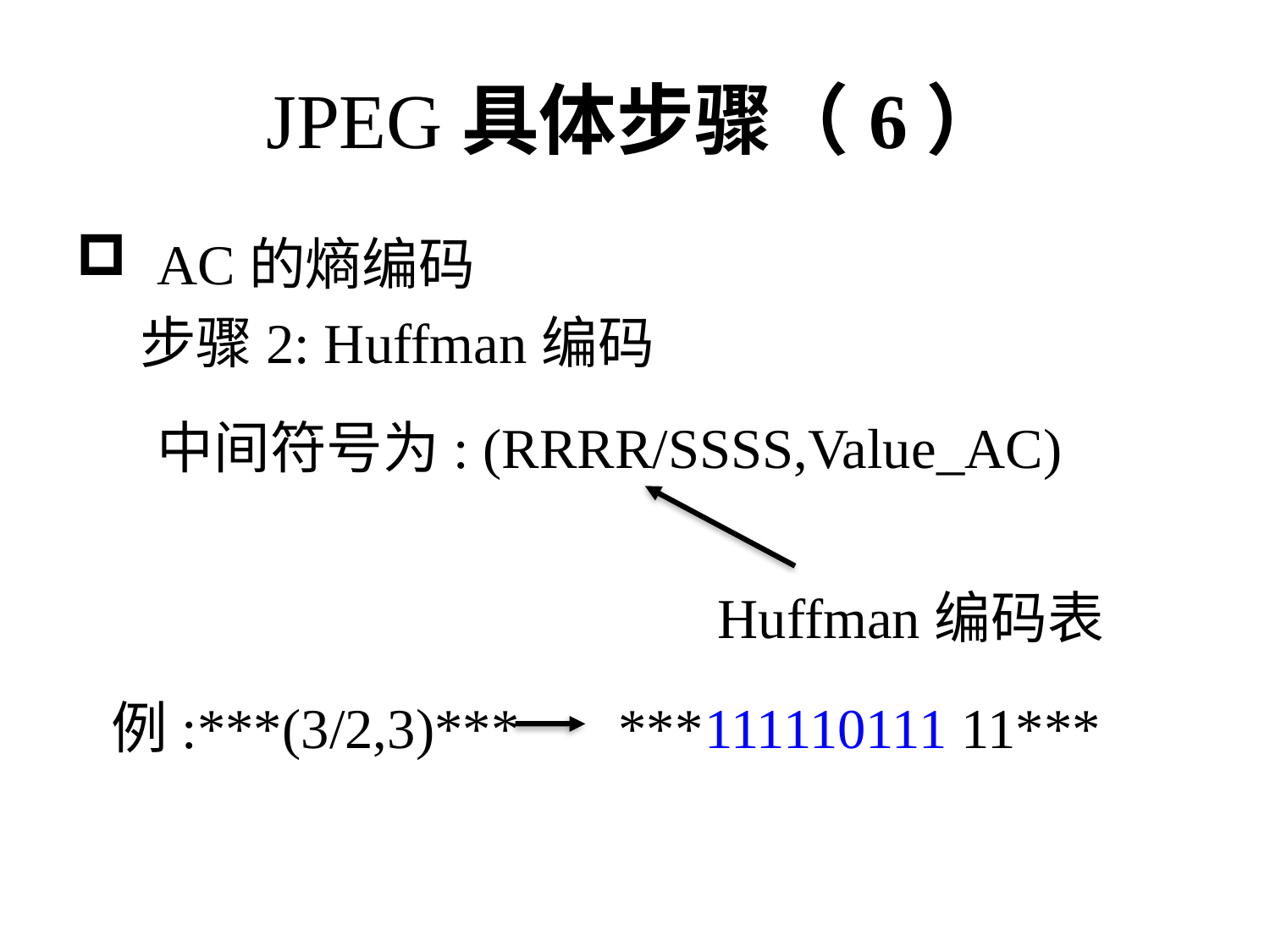

# JPEG具体步骤（6）
  AC的熵编码
步骤2: Huffman编码
中间符号为: (RRRR/SSSS,Value_AC)

Huffman编码表
例:***(3/2,3)***       ***111110111 11***